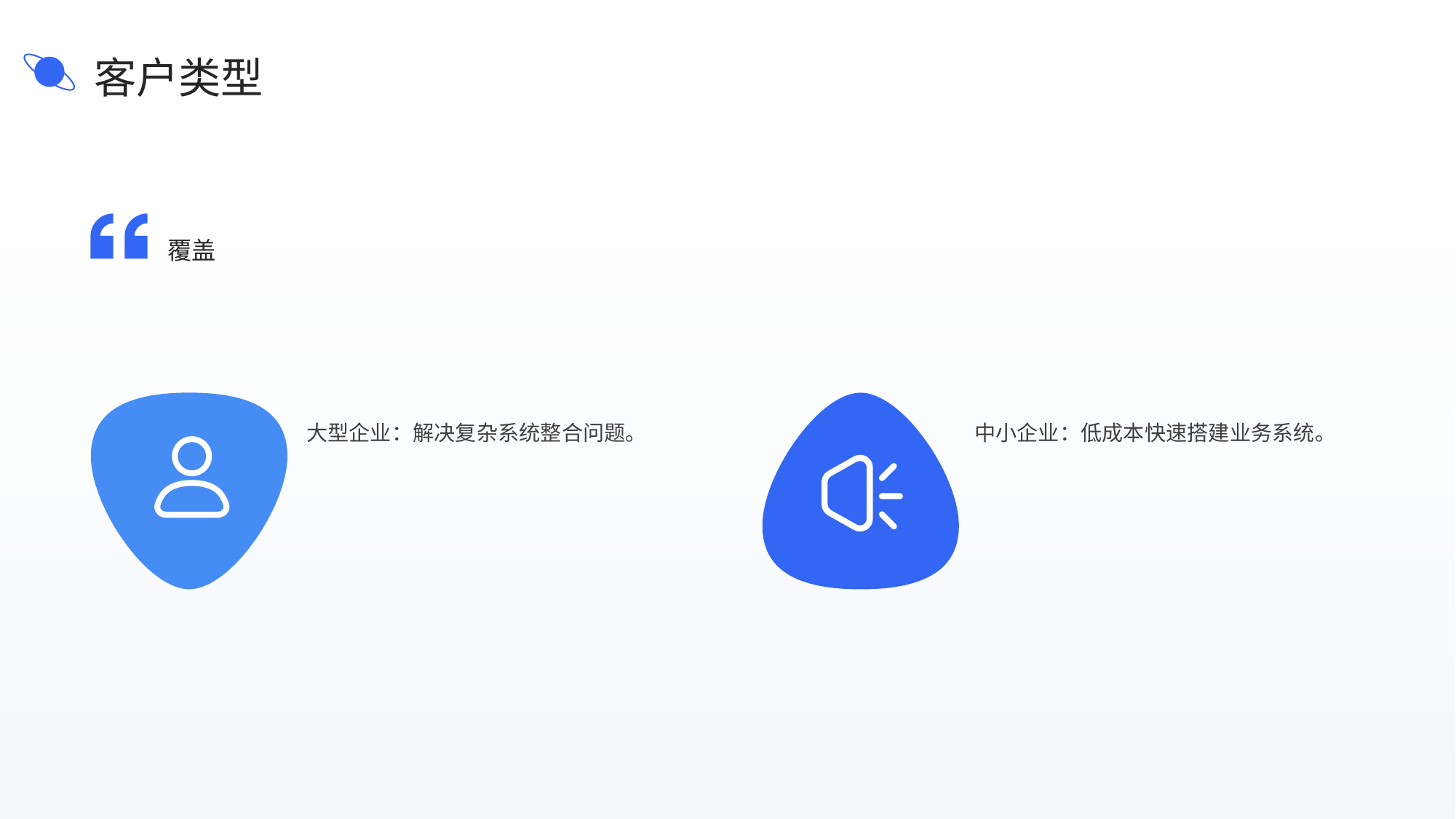

客户类型

覆盖

大型企业：解决复杂系统整合问题。
中小企业：低成本快速搭建业务系统。